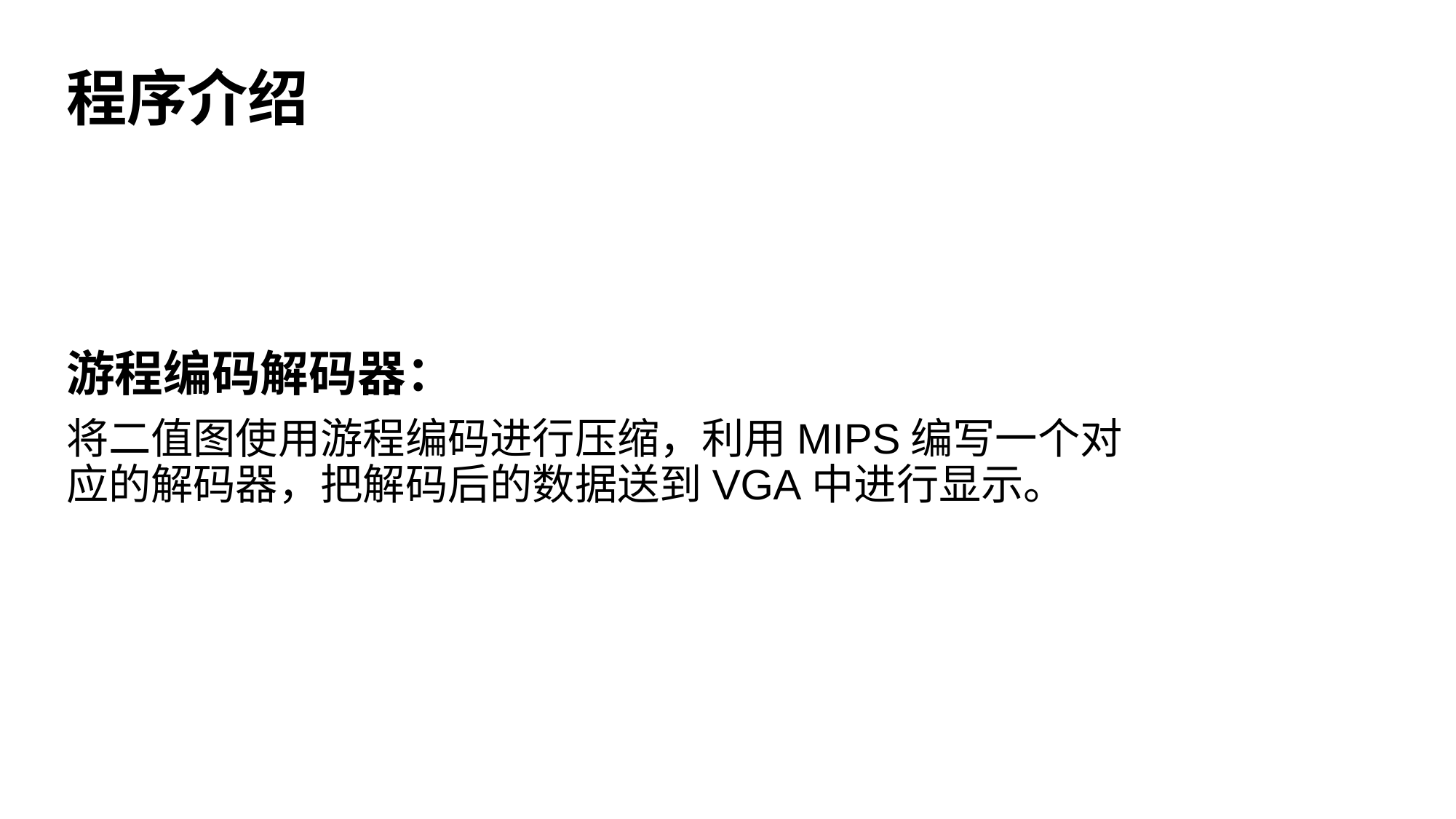

程序介绍
游程编码解码器：
将二值图使用游程编码进行压缩，利用MIPS编写一个对应的解码器，把解码后的数据送到VGA中进行显示。